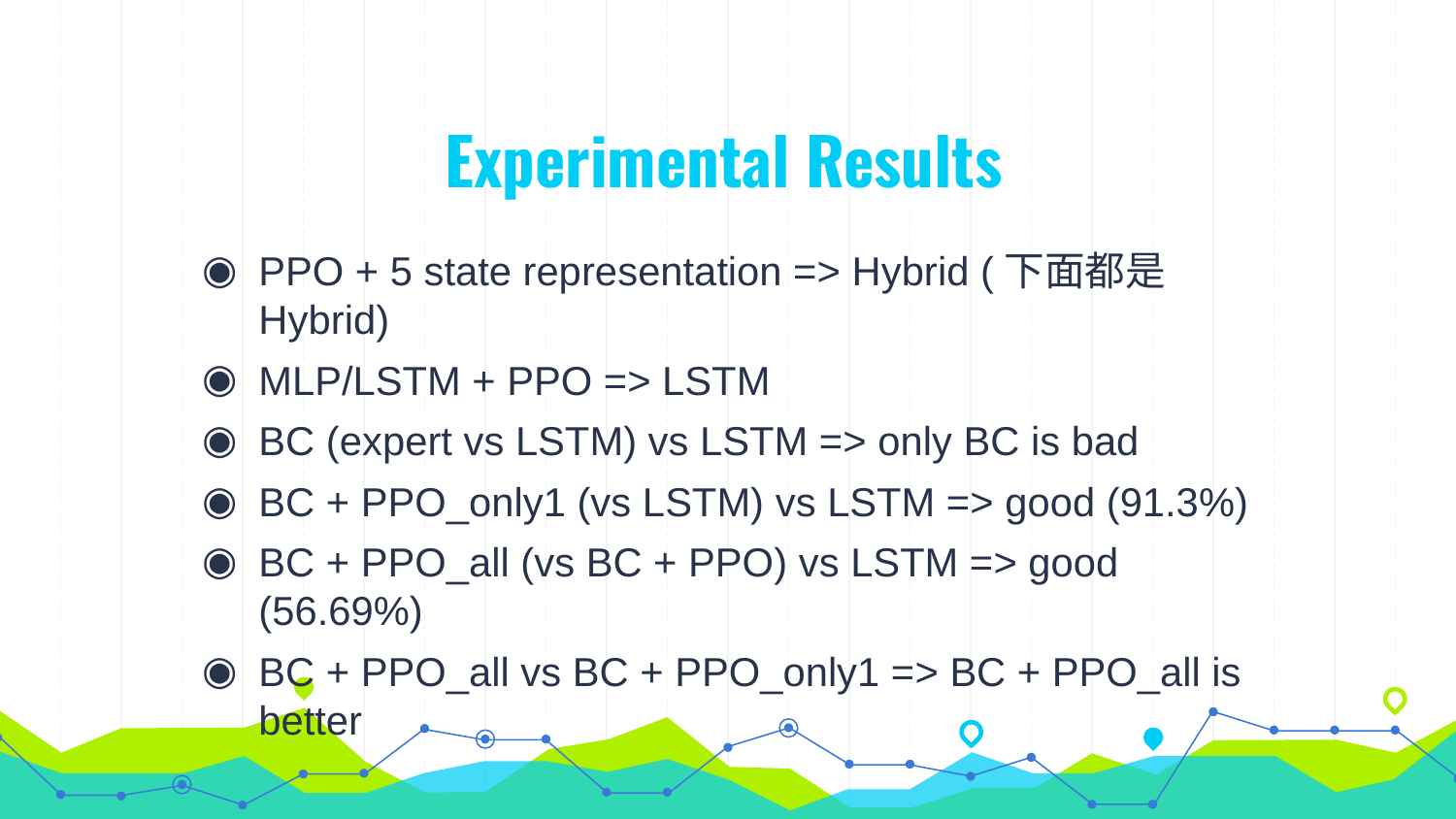

# Experimental Results
PPO + 5 state representation => Hybrid (下面都是Hybrid)
MLP/LSTM + PPO => LSTM
BC (expert vs LSTM) vs LSTM => only BC is bad
BC + PPO_only1 (vs LSTM) vs LSTM => good (91.3%)
BC + PPO_all (vs BC + PPO) vs LSTM => good (56.69%)
BC + PPO_all vs BC + PPO_only1 => BC + PPO_all is better